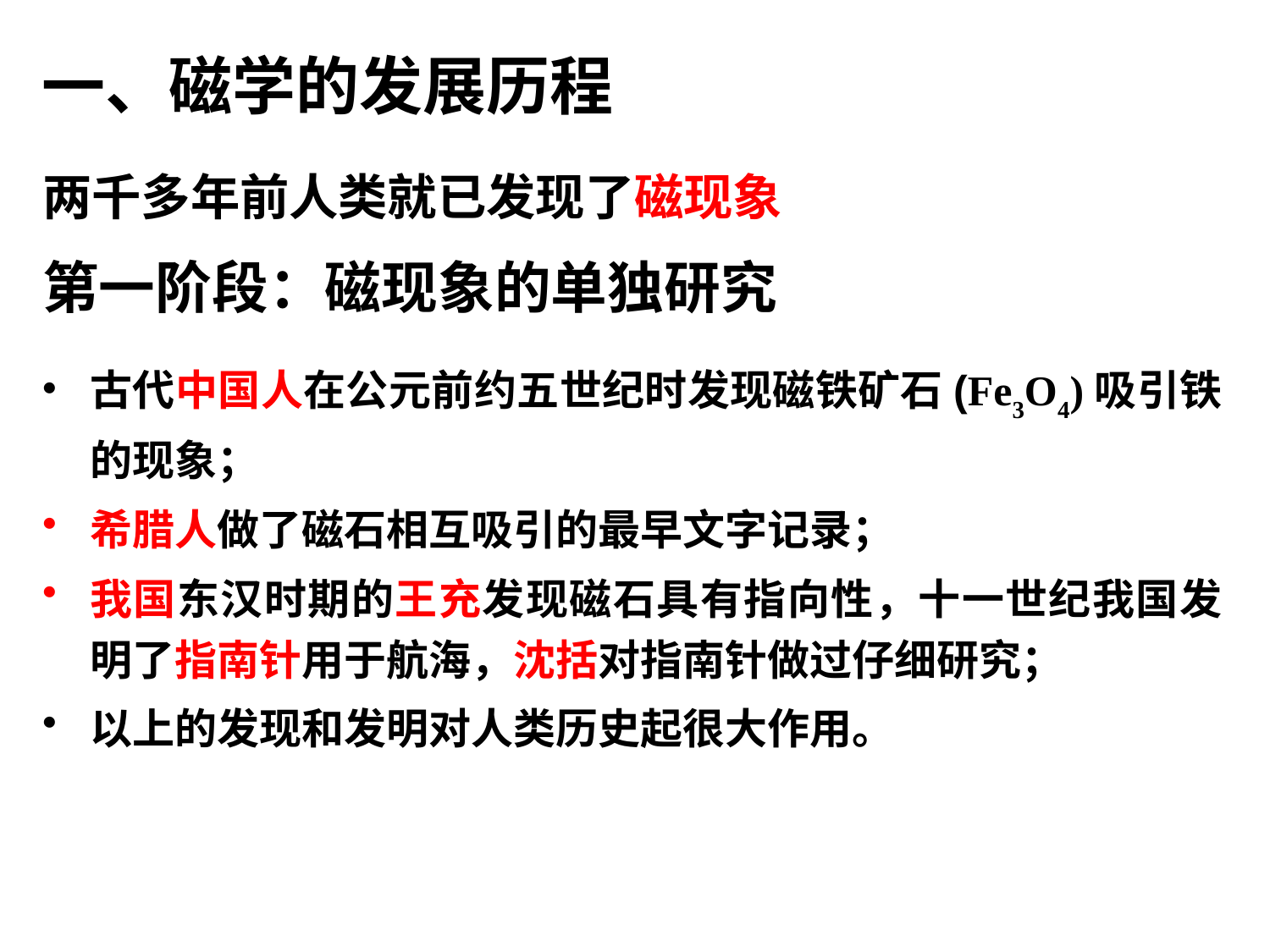

一、磁学的发展历程
两千多年前人类就已发现了磁现象

第一阶段：磁现象的单独研究

古代中国人在公元前约五世纪时发现磁铁矿石(Fe3O4)吸引铁的现象；
希腊人做了磁石相互吸引的最早文字记录；
我国东汉时期的王充发现磁石具有指向性，十一世纪我国发明了指南针用于航海，沈括对指南针做过仔细研究；
以上的发现和发明对人类历史起很大作用。